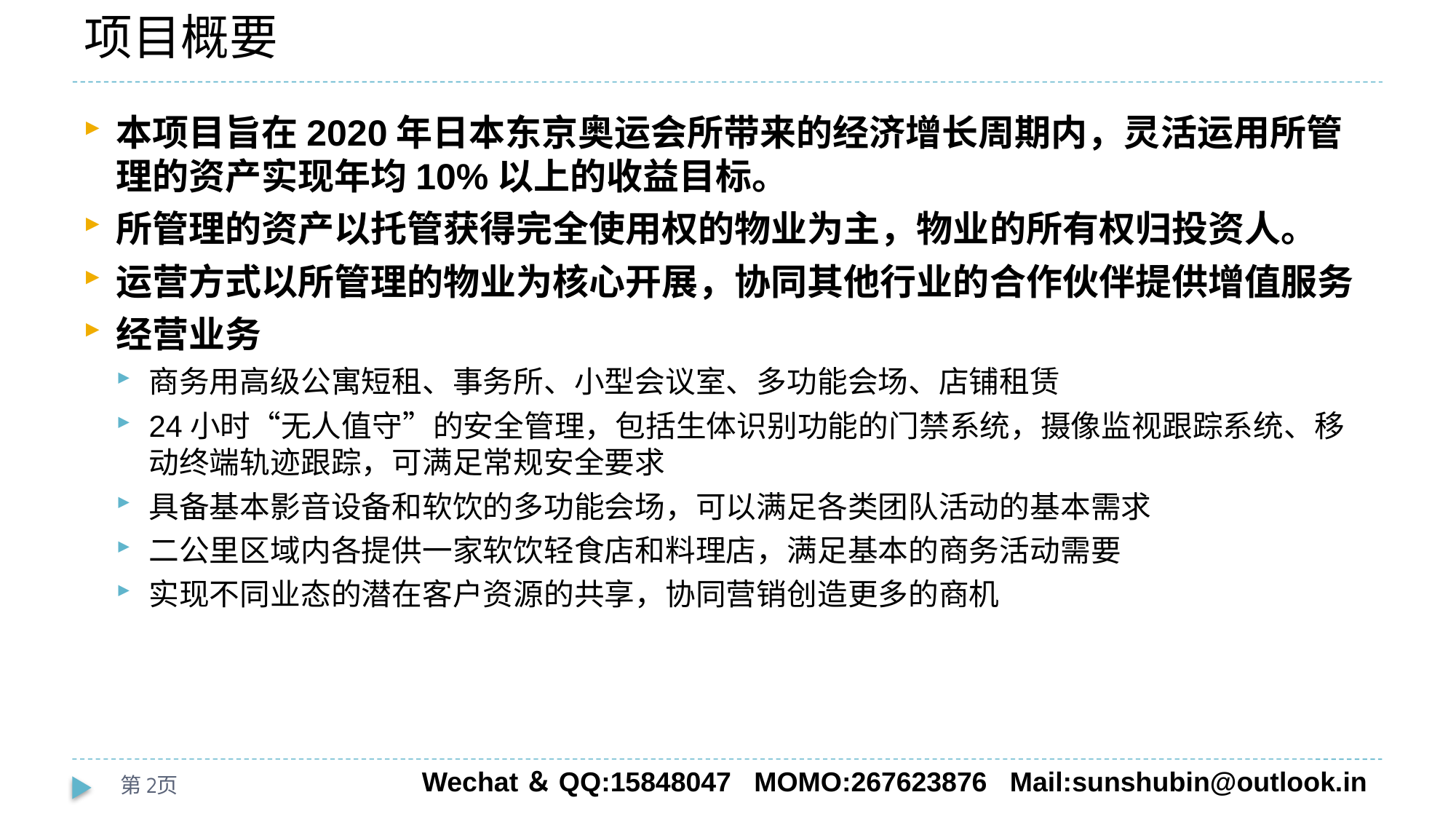

# 项目概要
本项目旨在2020年日本东京奥运会所带来的经济增长周期内，灵活运用所管理的资产实现年均10%以上的收益目标。
所管理的资产以托管获得完全使用权的物业为主，物业的所有权归投资人。
运营方式以所管理的物业为核心开展，协同其他行业的合作伙伴提供增值服务
经营业务
商务用高级公寓短租、事务所、小型会议室、多功能会场、店铺租赁
24小时“无人值守”的安全管理，包括生体识别功能的门禁系统，摄像监视跟踪系统、移动终端轨迹跟踪，可满足常规安全要求
具备基本影音设备和软饮的多功能会场，可以满足各类团队活动的基本需求
二公里区域内各提供一家软饮轻食店和料理店，满足基本的商务活动需要
实现不同业态的潜在客户资源的共享，协同营销创造更多的商机
第2页